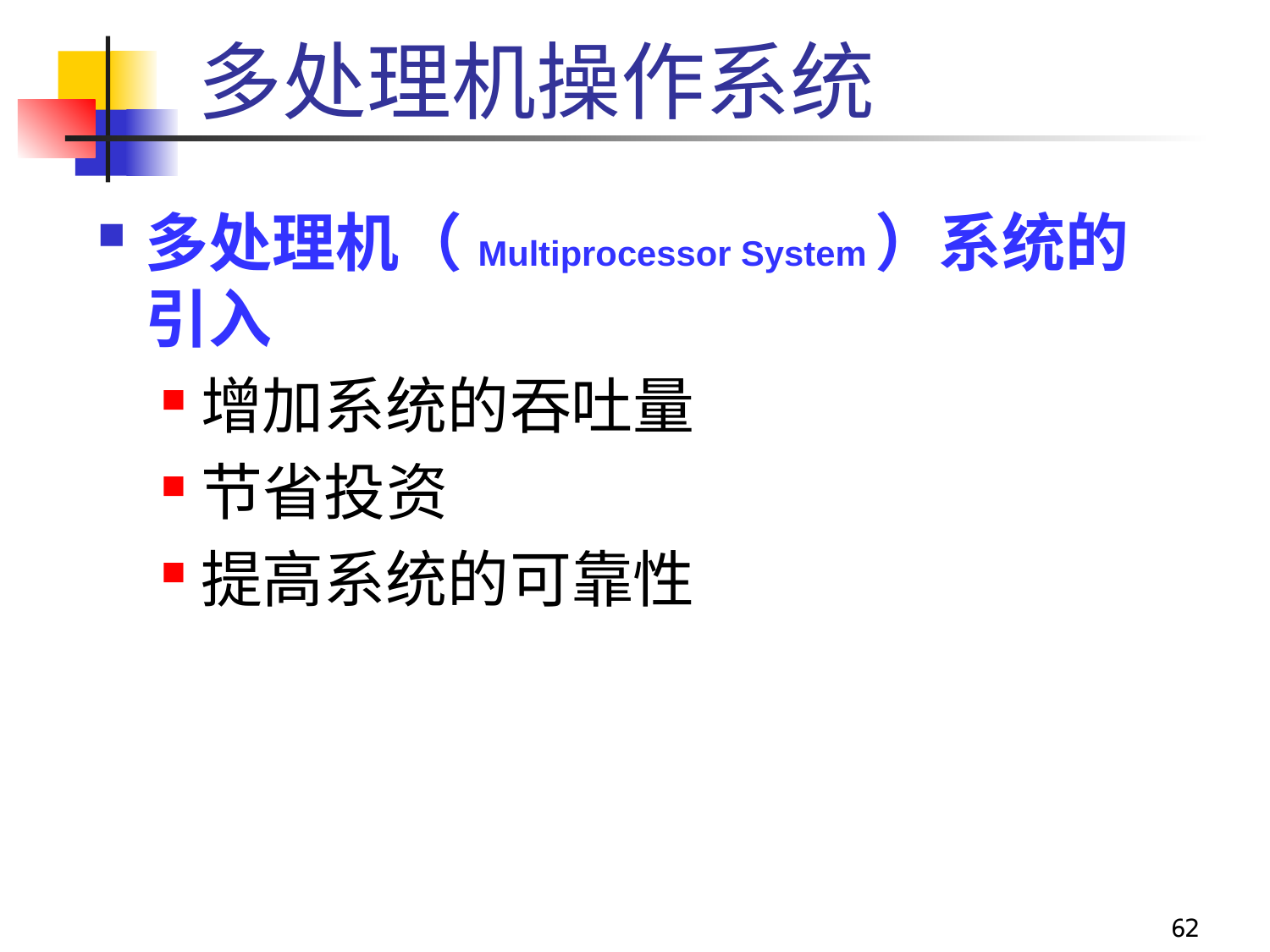

# 多处理机操作系统
多处理机（Multiprocessor System）系统的引入
增加系统的吞吐量
节省投资
提高系统的可靠性

62